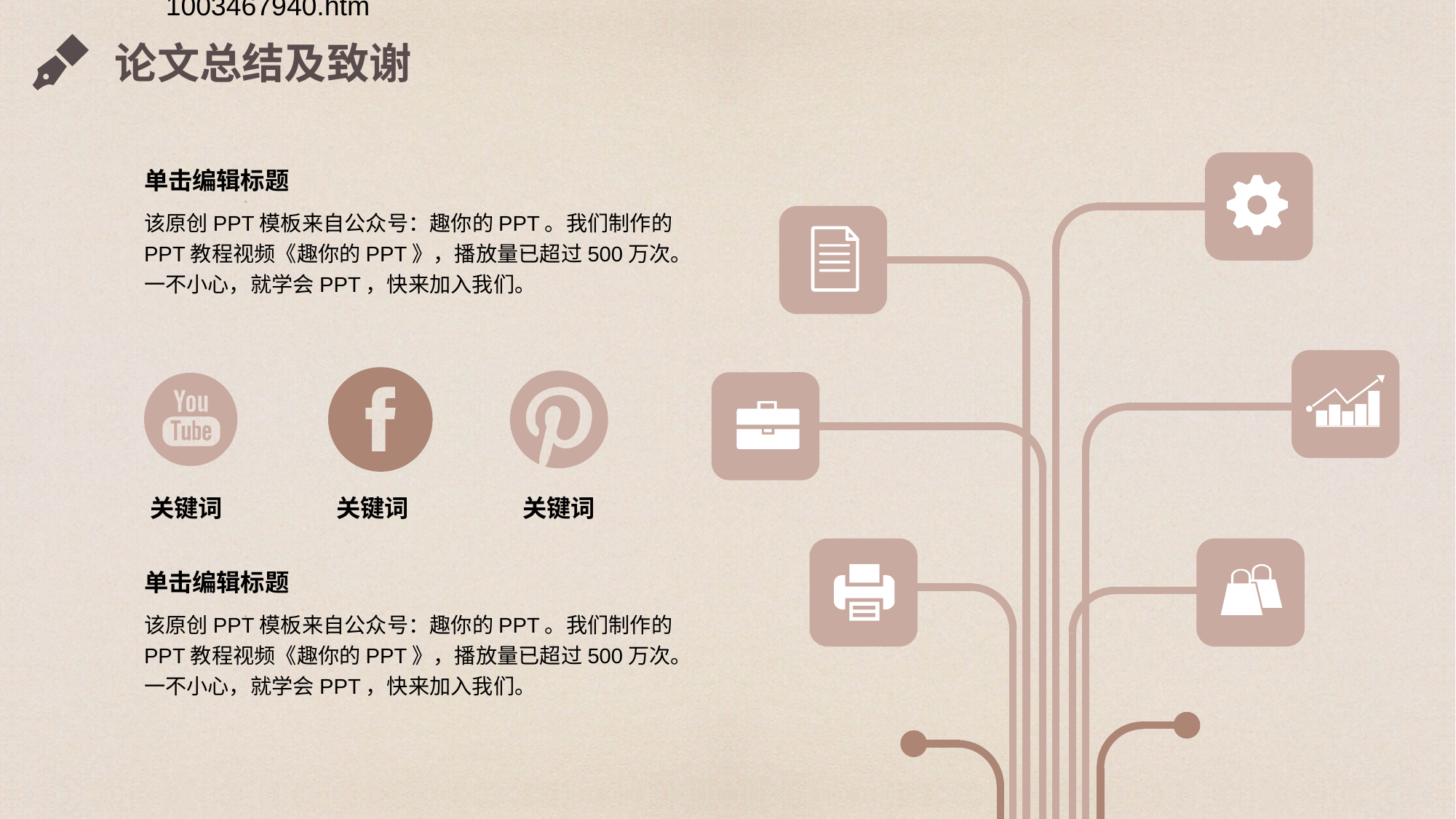

论文总结及致谢

单击编辑标题
该原创PPT模板来自公众号：趣你的PPT。我们制作的PPT教程视频《趣你的PPT》，播放量已超过500万次。一不小心，就学会PPT，快来加入我们。

关键词
关键词
关键词

单击编辑标题
该原创PPT模板来自公众号：趣你的PPT。我们制作的PPT教程视频《趣你的PPT》，播放量已超过500万次。一不小心，就学会PPT，快来加入我们。